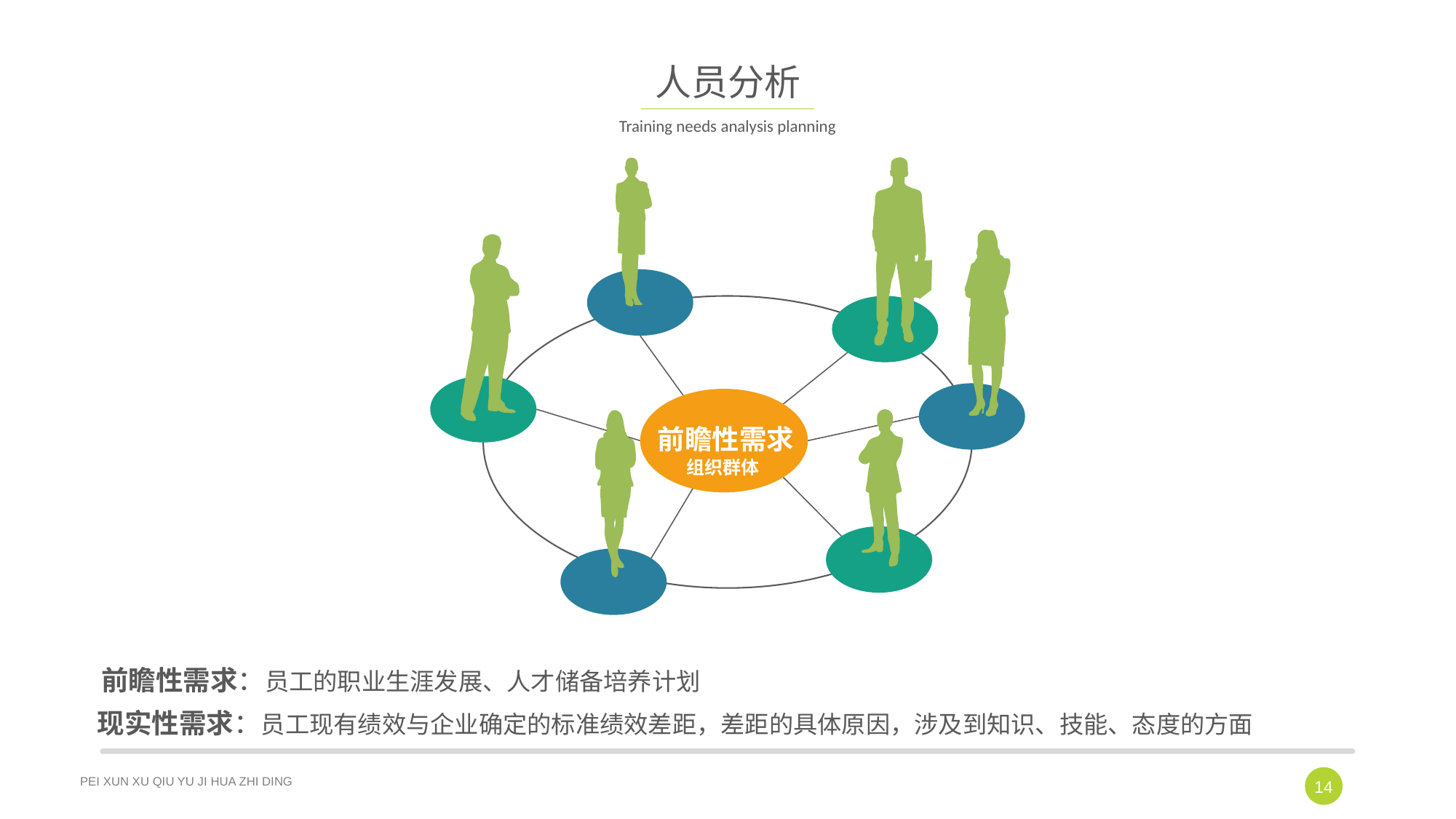

# 人员分析
Training needs analysis planning

前瞻性需求
组织群体

前瞻性需求：员工的职业生涯发展、人才储备培养计划
现实性需求：员工现有绩效与企业确定的标准绩效差距，差距的具体原因，涉及到知识、技能、态度的方面